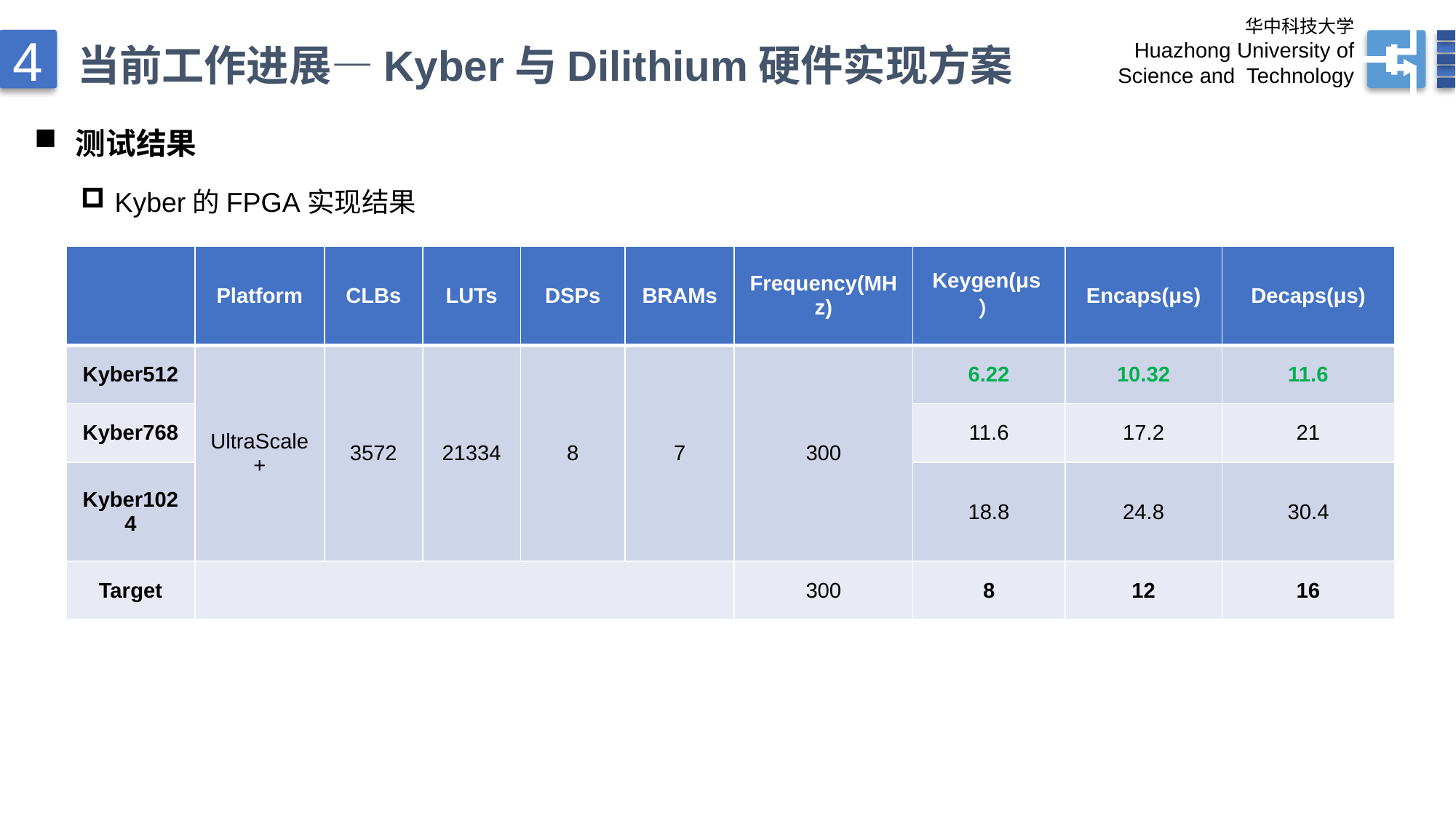

华中科技大学
Huazhong University of
 Science and  Technology

4
当前工作进展—Kyber与Dilithium硬件实现方案
测试结果
Kyber的FPGA实现结果
|  | Platform | CLBs | LUTs | DSPs | BRAMs | Frequency(MHz) | Keygen(μs） | Encaps(μs) | Decaps(μs) |
| --- | --- | --- | --- | --- | --- | --- | --- | --- | --- |
| Kyber512 | UltraScale+ | 3572 | 21334 | 8 | 7 | 300 | 6.22 | 10.32 | 11.6 |
| Kyber768 |  |  |  |  |  |  | 11.6 | 17.2 | 21 |
| Kyber1024 |  |  |  |  |  |  | 18.8 | 24.8 | 30.4 |
| Target |  |  |  |  |  | 300 | 8 | 12 | 16 |